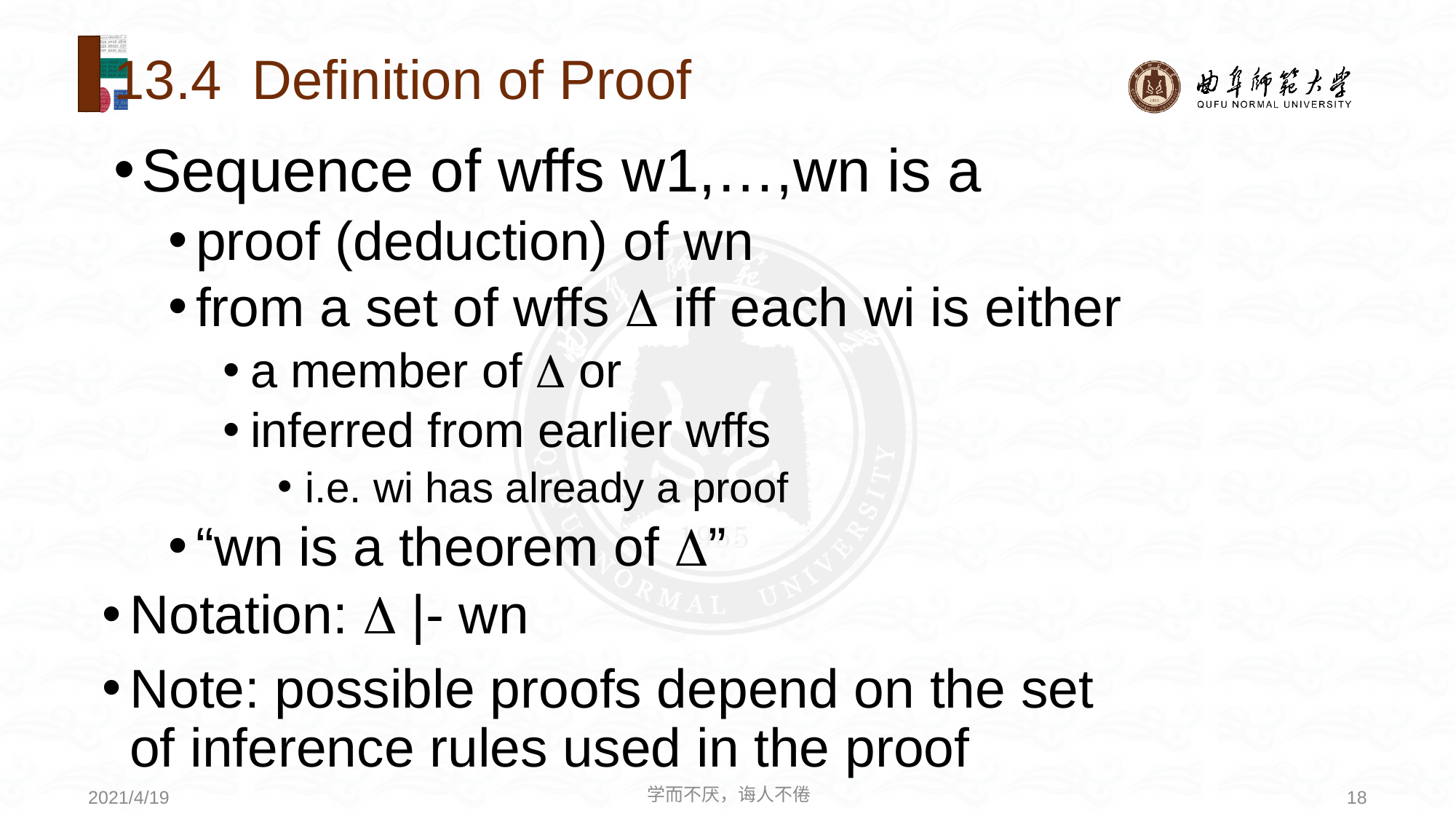

# 13.4  Definition of Proof
Sequence of wffs w1,…,wn is a
proof (deduction) of wn
from a set of wffs Δ iff each wi is either
a member of Δ or
inferred from earlier wffs
i.e. wi has already a proof
“wn is a theorem of Δ”
Notation: Δ |- wn
Note: possible proofs depend on the set of inference rules used in the proof
学而不厌，诲人不倦
18
2021/4/19